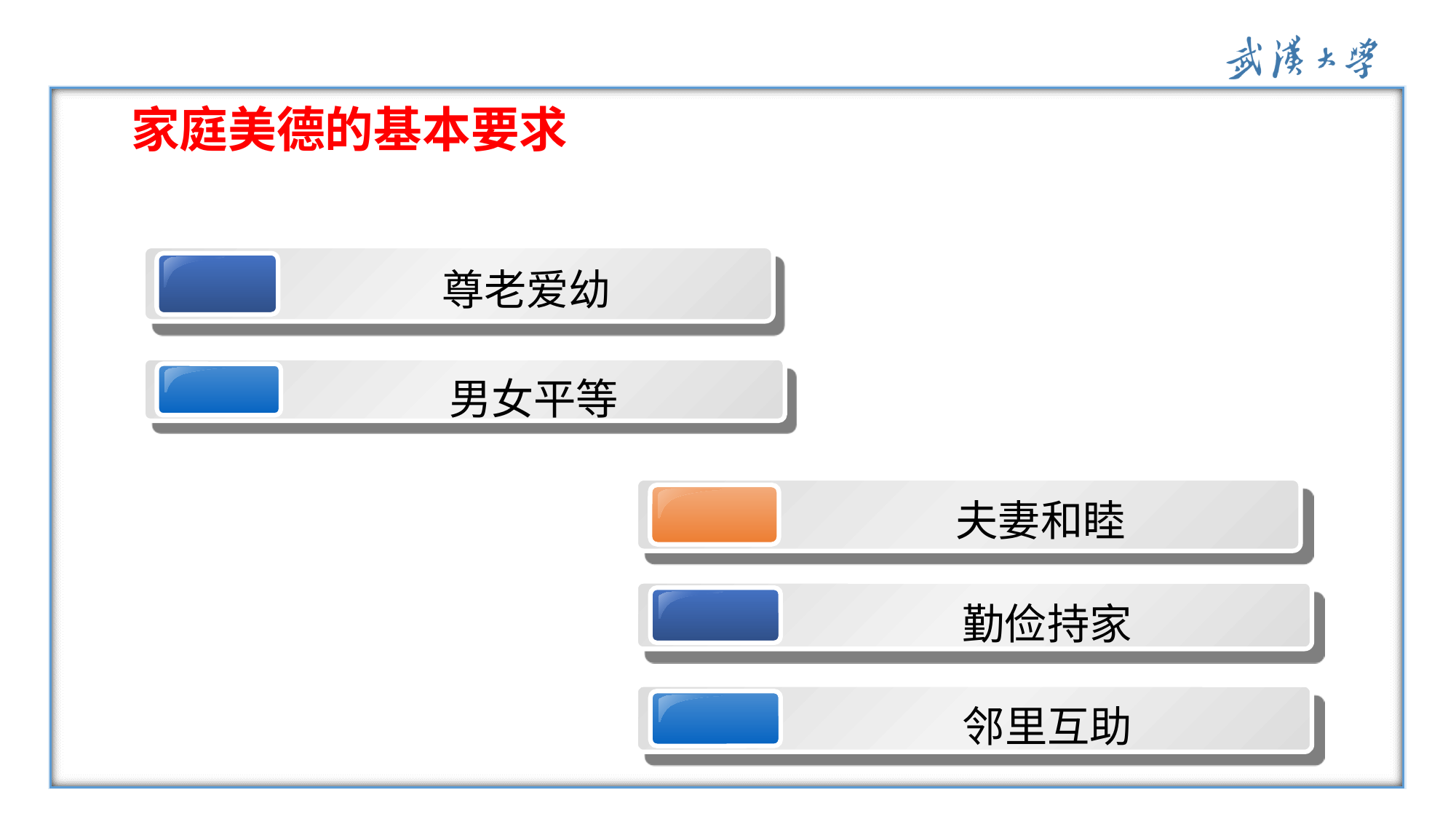

# 家庭美德的基本要求

尊老爱幼

男女平等

夫妻和睦

勤俭持家

邻里互助